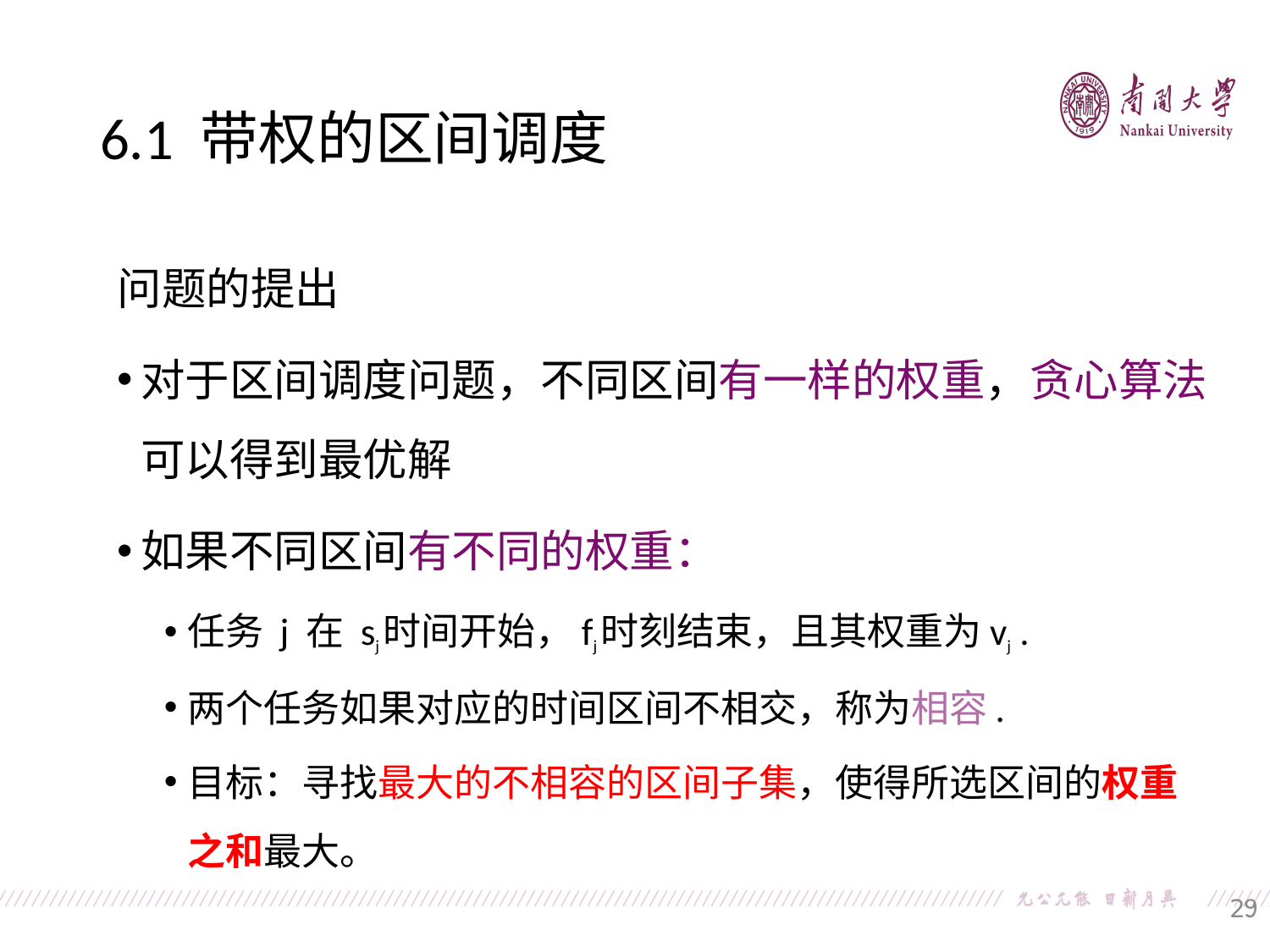

6.1 带权的区间调度
问题的提出
对于区间调度问题，不同区间有一样的权重，贪心算法可以得到最优解
如果不同区间有不同的权重：
任务 j 在 sj时间开始，fj时刻结束，且其权重为vj .
两个任务如果对应的时间区间不相交，称为相容.
目标：寻找最大的不相容的区间子集，使得所选区间的权重之和最大。
29